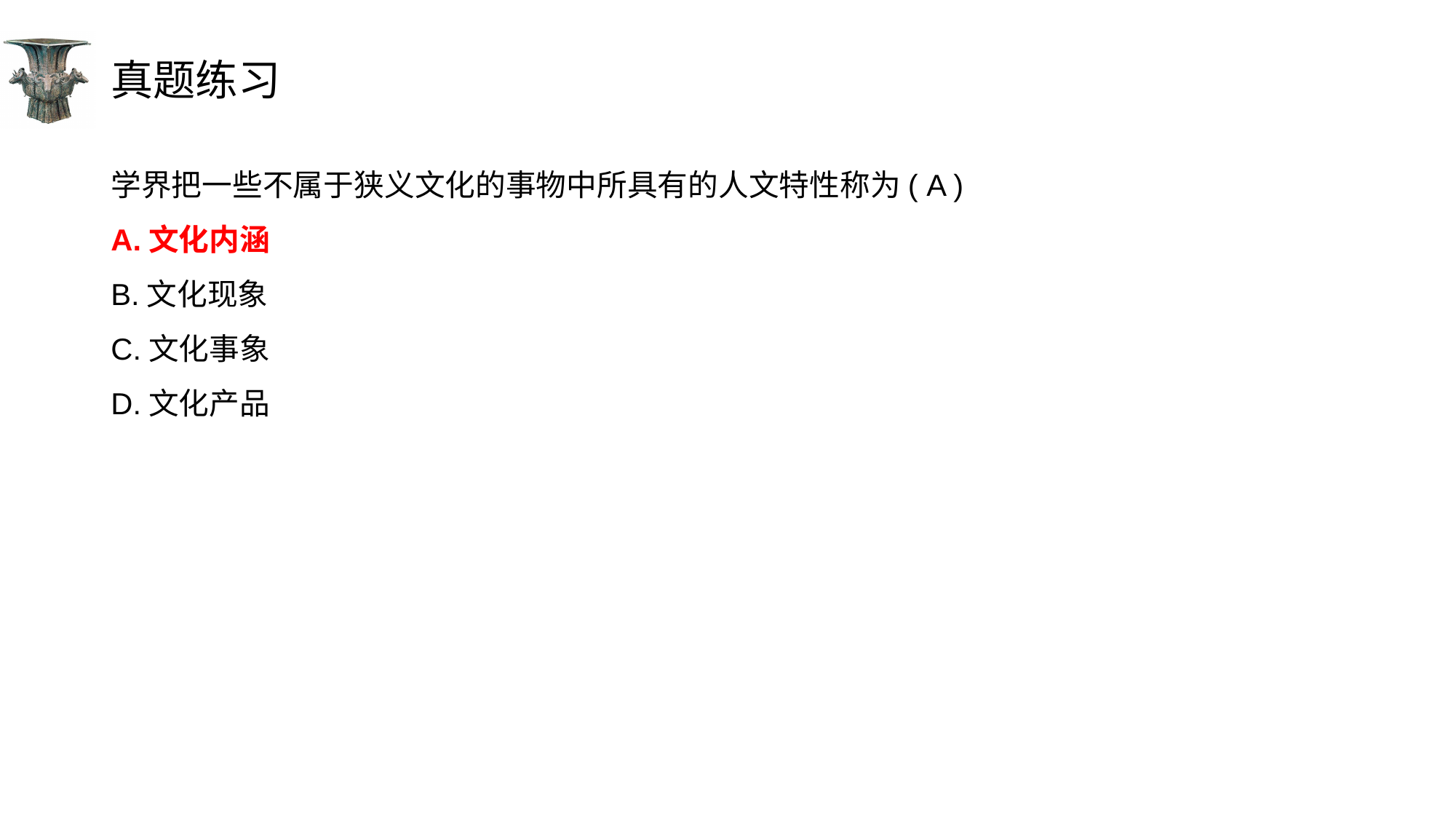

# 真题练习
学界把一些不属于狭义文化的事物中所具有的人文特性称为( A )
A.文化内涵
B.文化现象
C.文化事象
D.文化产品

61